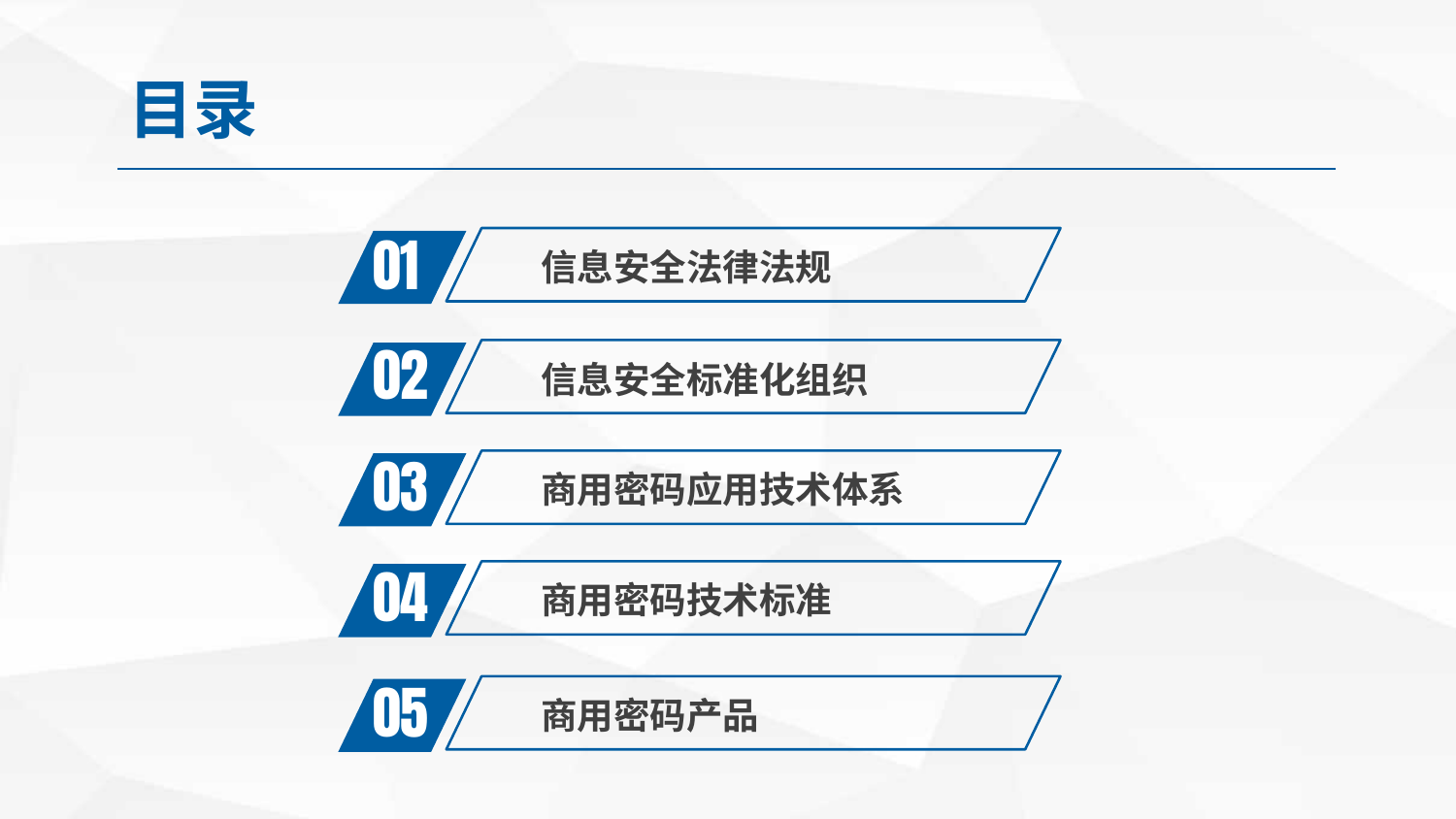

目录
01

信息安全法律法规
02

信息安全标准化组织
03

商用密码应用技术体系
04

商用密码技术标准
05

商用密码产品